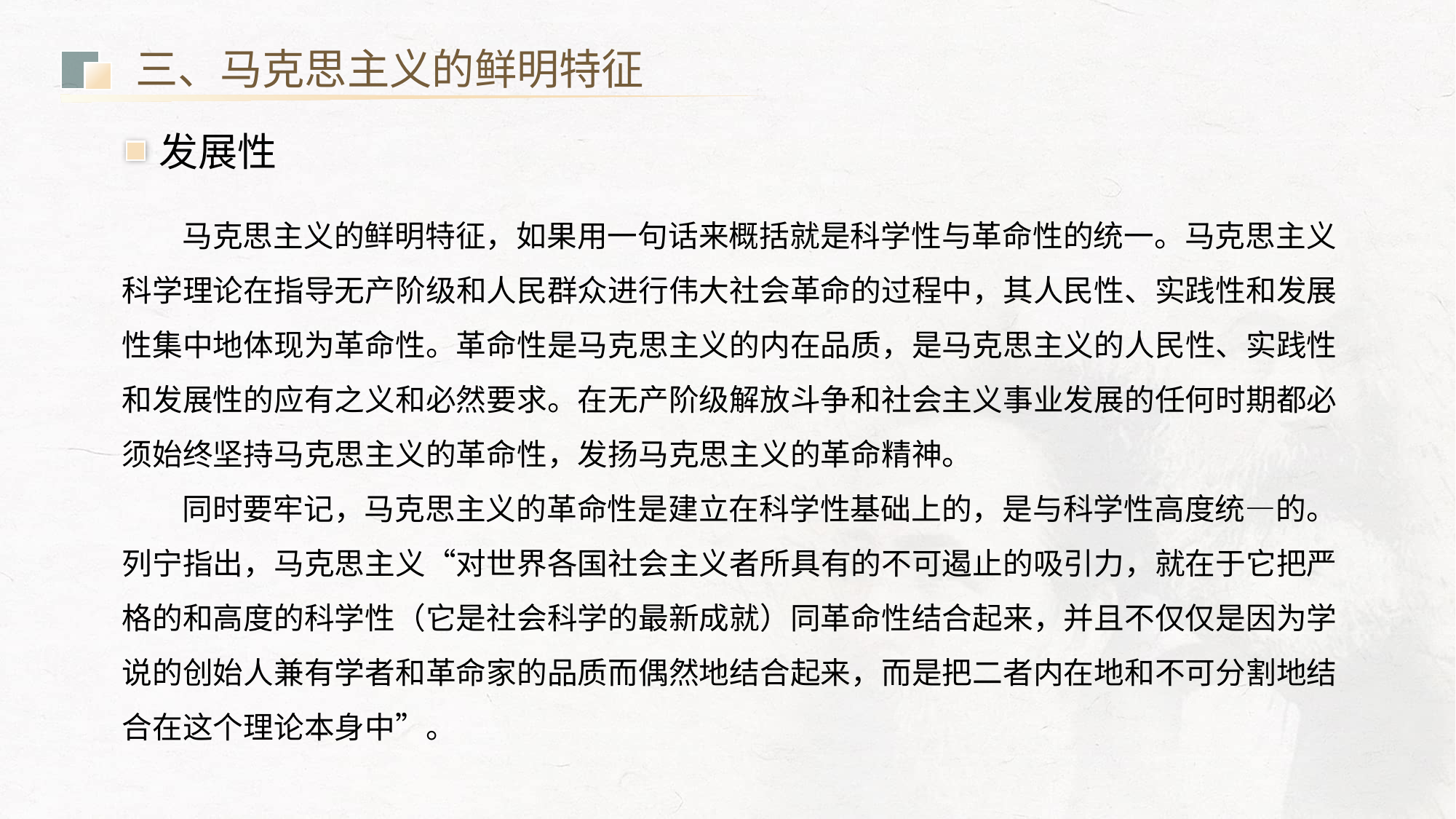

三、马克思主义的鲜明特征

发展性

马克思主义的鲜明特征，如果用一句话来概括就是科学性与革命性的统一。马克思主义科学理论在指导无产阶级和人民群众进行伟大社会革命的过程中，其人民性、实践性和发展性集中地体现为革命性。革命性是马克思主义的内在品质，是马克思主义的人民性、实践性和发展性的应有之义和必然要求。在无产阶级解放斗争和社会主义事业发展的任何时期都必须始终坚持马克思主义的革命性，发扬马克思主义的革命精神。
同时要牢记，马克思主义的革命性是建立在科学性基础上的，是与科学性高度统—的。列宁指出，马克思主义“对世界各国社会主义者所具有的不可遏止的吸引力，就在于它把严格的和高度的科学性（它是社会科学的最新成就）同革命性结合起来，并且不仅仅是因为学说的创始人兼有学者和革命家的品质而偶然地结合起来，而是把二者内在地和不可分割地结合在这个理论本身中”。